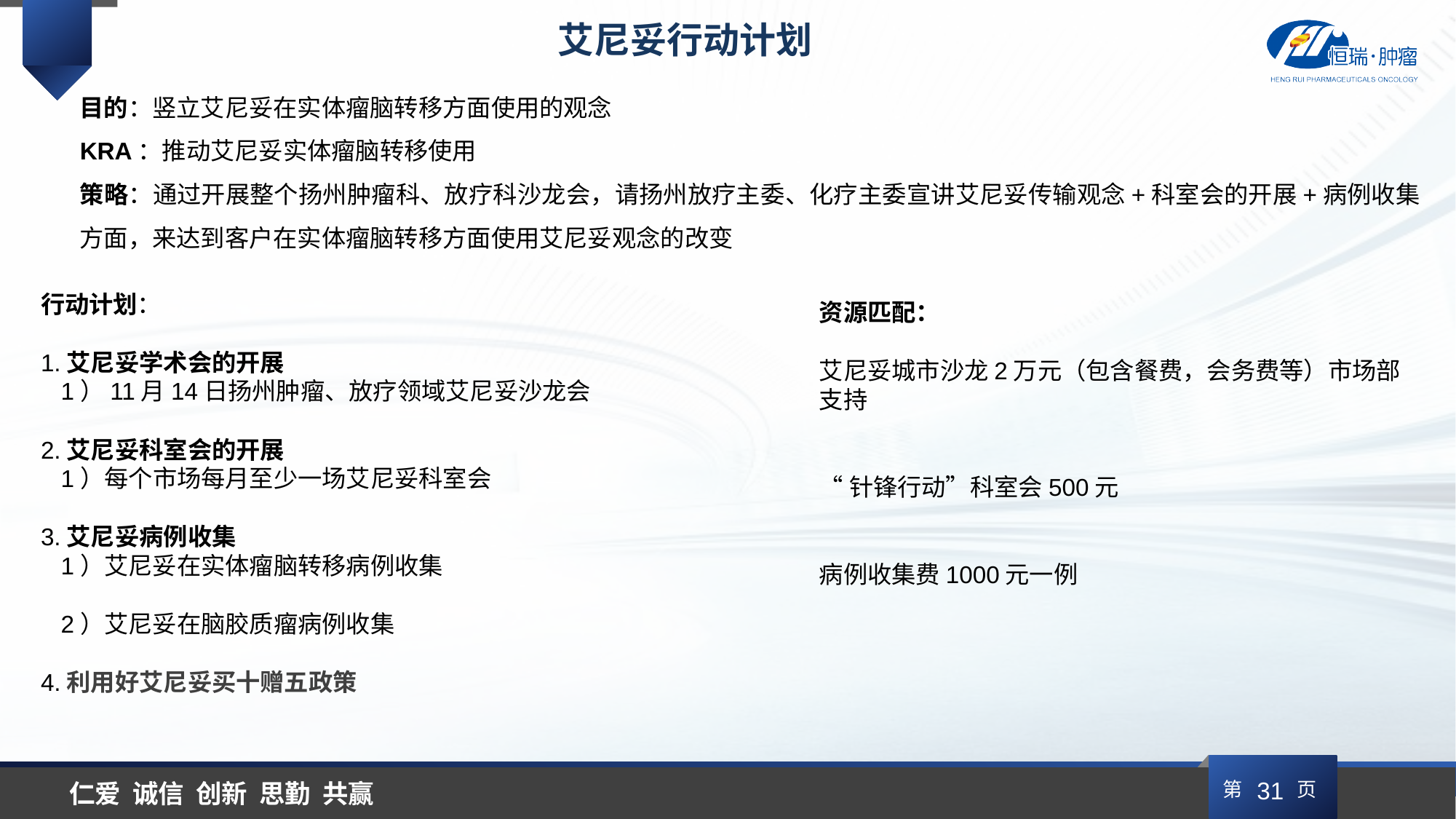

艾尼妥行动计划
目的：竖立艾尼妥在实体瘤脑转移方面使用的观念
KRA：推动艾尼妥实体瘤脑转移使用
策略：通过开展整个扬州肿瘤科、放疗科沙龙会，请扬州放疗主委、化疗主委宣讲艾尼妥传输观念+科室会的开展+病例收集方面，来达到客户在实体瘤脑转移方面使用艾尼妥观念的改变
行动计划：

1.艾尼妥学术会的开展
   1）11月14日扬州肿瘤、放疗领域艾尼妥沙龙会

2.艾尼妥科室会的开展
   1）每个市场每月至少一场艾尼妥科室会

3.艾尼妥病例收集
   1）艾尼妥在实体瘤脑转移病例收集

   2）艾尼妥在脑胶质瘤病例收集

4.利用好艾尼妥买十赠五政策
资源匹配：

艾尼妥城市沙龙2万元（包含餐费，会务费等）市场部支持

“针锋行动”科室会500元

病例收集费1000元一例